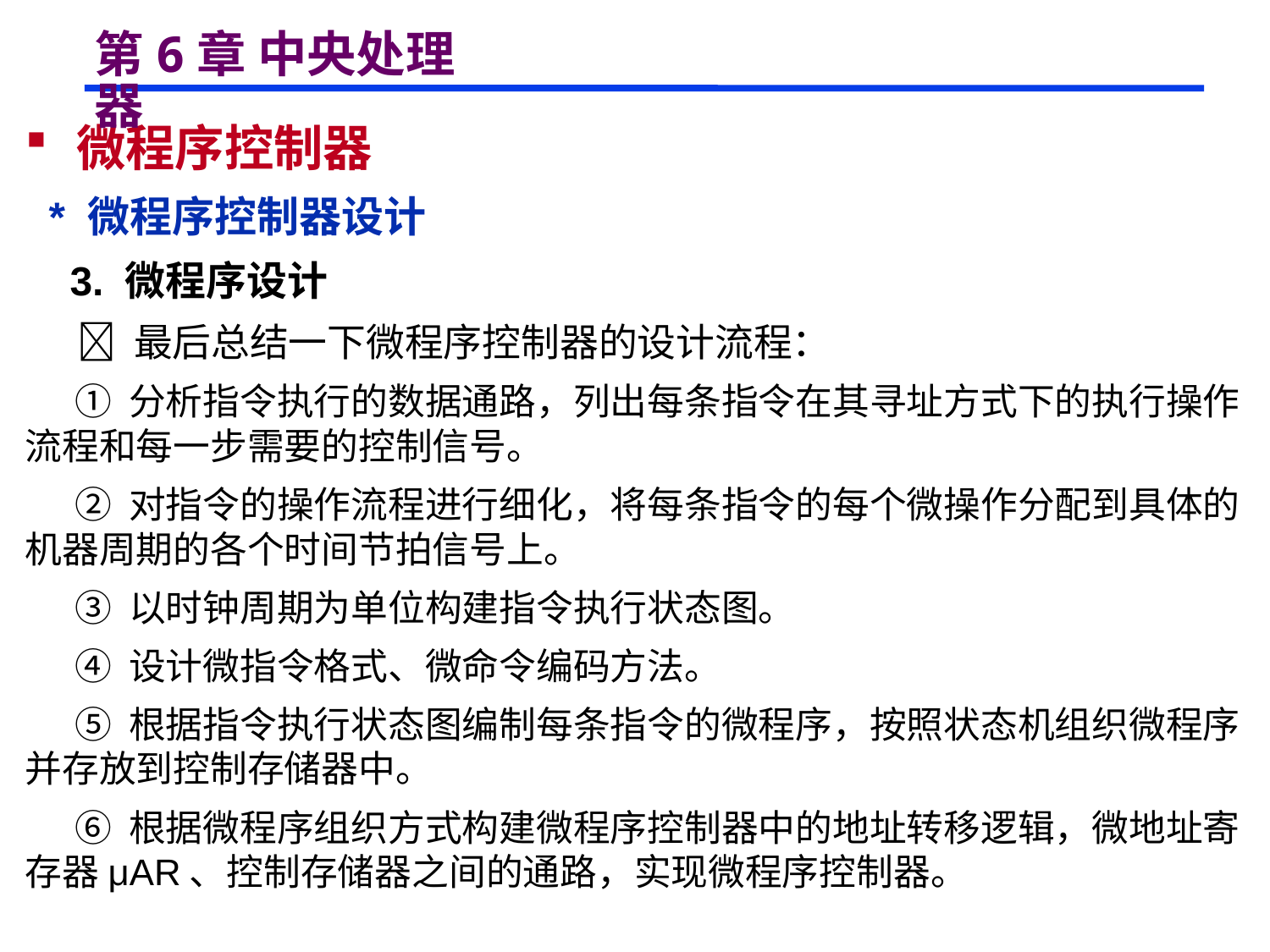

# 第6章 中央处理器
 微程序控制器
  * 微程序控制器设计
    3. 微程序设计
      • 最后总结一下微程序控制器的设计流程：
      ① 分析指令执行的数据通路，列出每条指令在其寻址方式下的执行操作流程和每一步需要的控制信号。
      ② 对指令的操作流程进行细化，将每条指令的每个微操作分配到具体的机器周期的各个时间节拍信号上。
      ③ 以时钟周期为单位构建指令执行状态图。
      ④ 设计微指令格式、微命令编码方法。
      ⑤ 根据指令执行状态图编制每条指令的微程序，按照状态机组织微程序并存放到控制存储器中。
      ⑥ 根据微程序组织方式构建微程序控制器中的地址转移逻辑，微地址寄存器μAR、控制存储器之间的通路，实现微程序控制器。